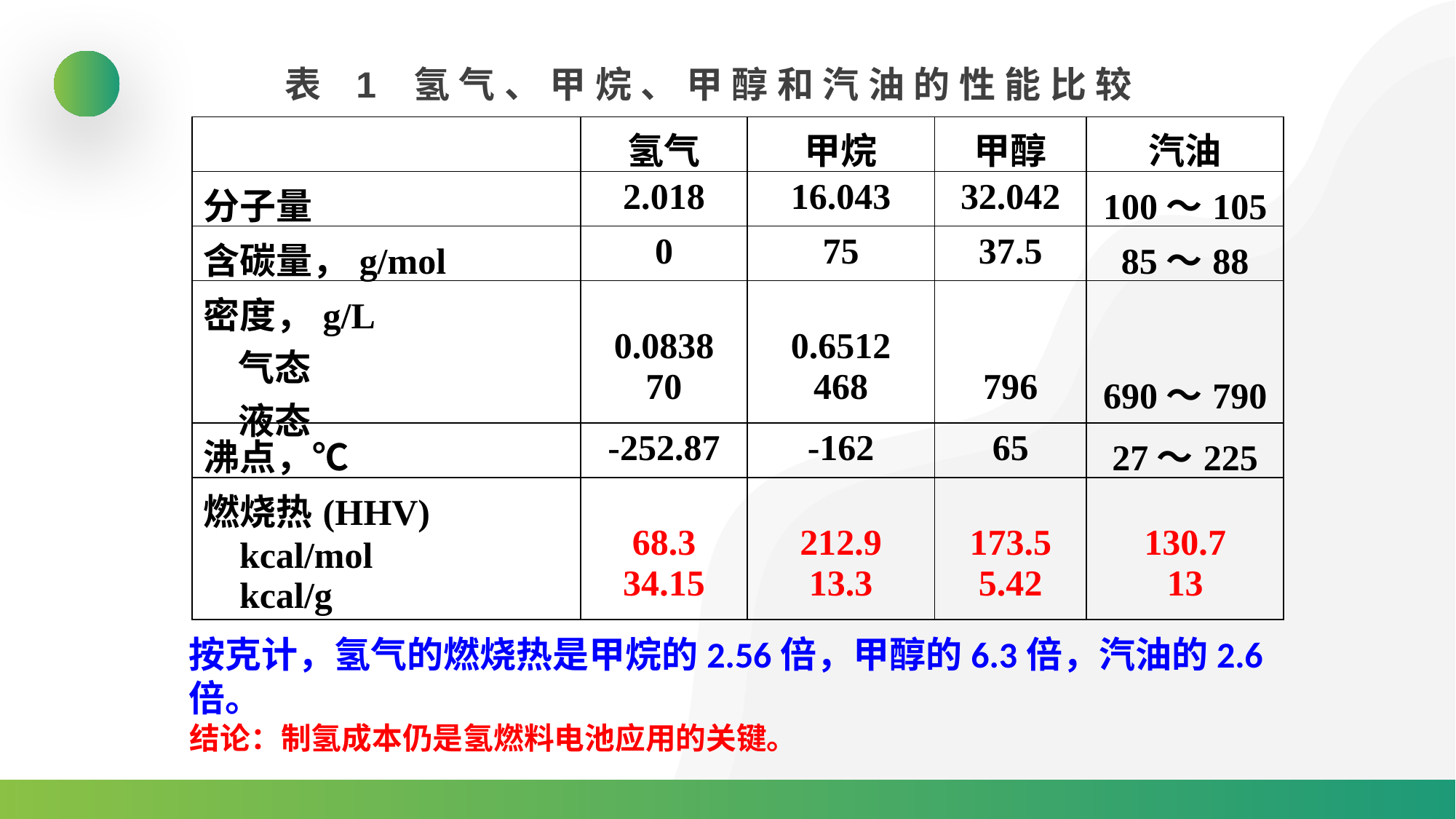

表 1 氢气、甲烷、甲醇和汽油的性能比较
|  | 氢气 | 甲烷 | 甲醇 | 汽油 |
| --- | --- | --- | --- | --- |
| 分子量 | 2.018 | 16.043 | 32.042 | 100～105 |
| 含碳量，g/mol | 0 | 75 | 37.5 | 85～88 |
| 密度，g/L 气态 液态 | 0.0838 70 | 0.6512 468 | 796 | 690～790 |
| 沸点，℃ | -252.87 | -162 | 65 | 27～225 |
| 燃烧热(HHV) kcal/mol kcal/g | 68.3 34.15 | 212.9 13.3 | 173.5 5.42 | 130.7 13 |
按克计，氢气的燃烧热是甲烷的2.56倍，甲醇的6.3倍，汽油的2.6倍。
结论：制氢成本仍是氢燃料电池应用的关键。